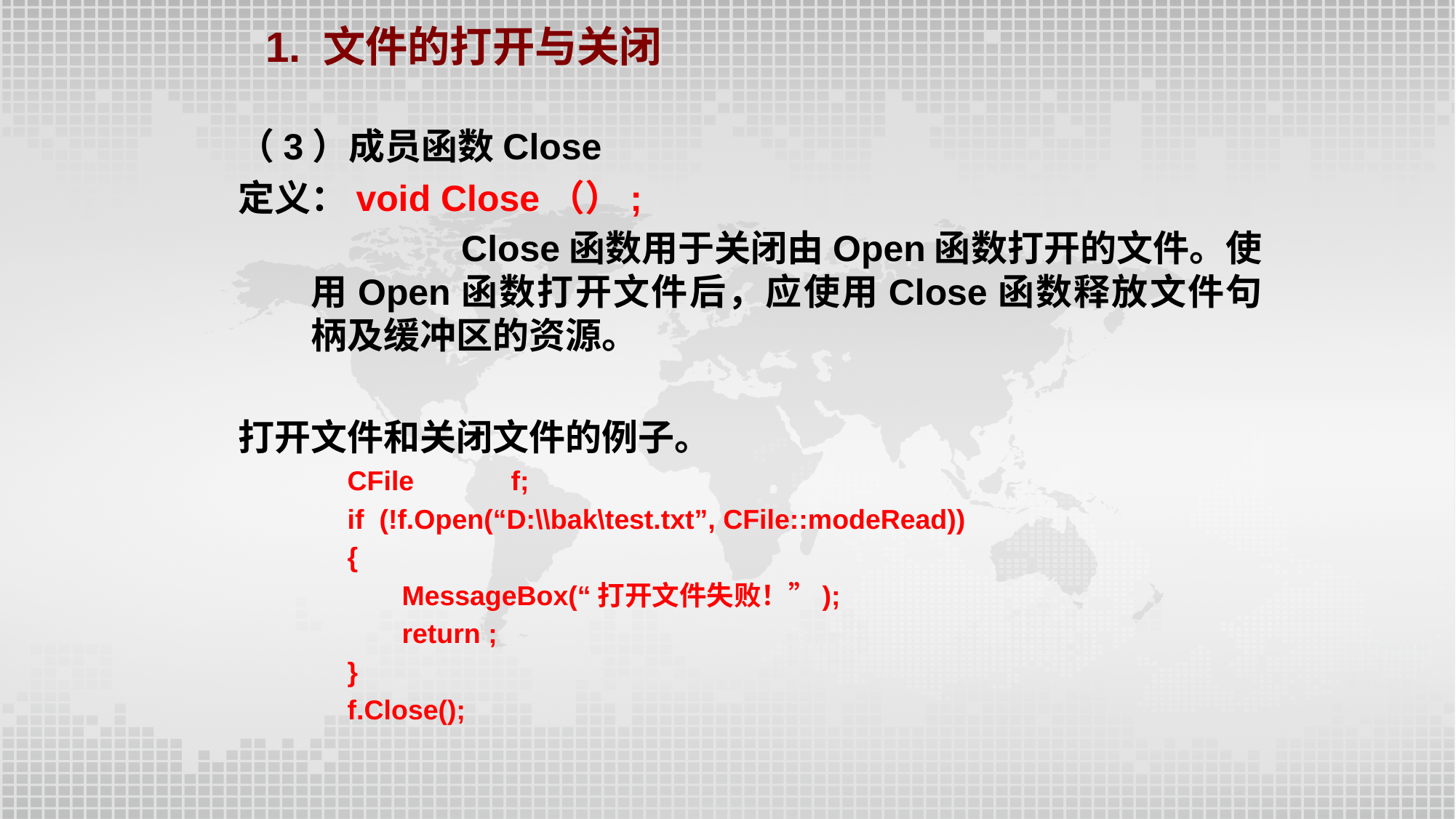

1. 文件的打开与关闭
（3）成员函数Close
定义：void Close（）;
		    Close函数用于关闭由Open函数打开的文件。使用Open函数打开文件后，应使用Close函数释放文件句柄及缓冲区的资源。

打开文件和关闭文件的例子。
CFile	f;
if  (!f.Open(“D:\\bak\test.txt”, CFile::modeRead))
{
	MessageBox(“打开文件失败！”);
	return ;
}
f.Close();